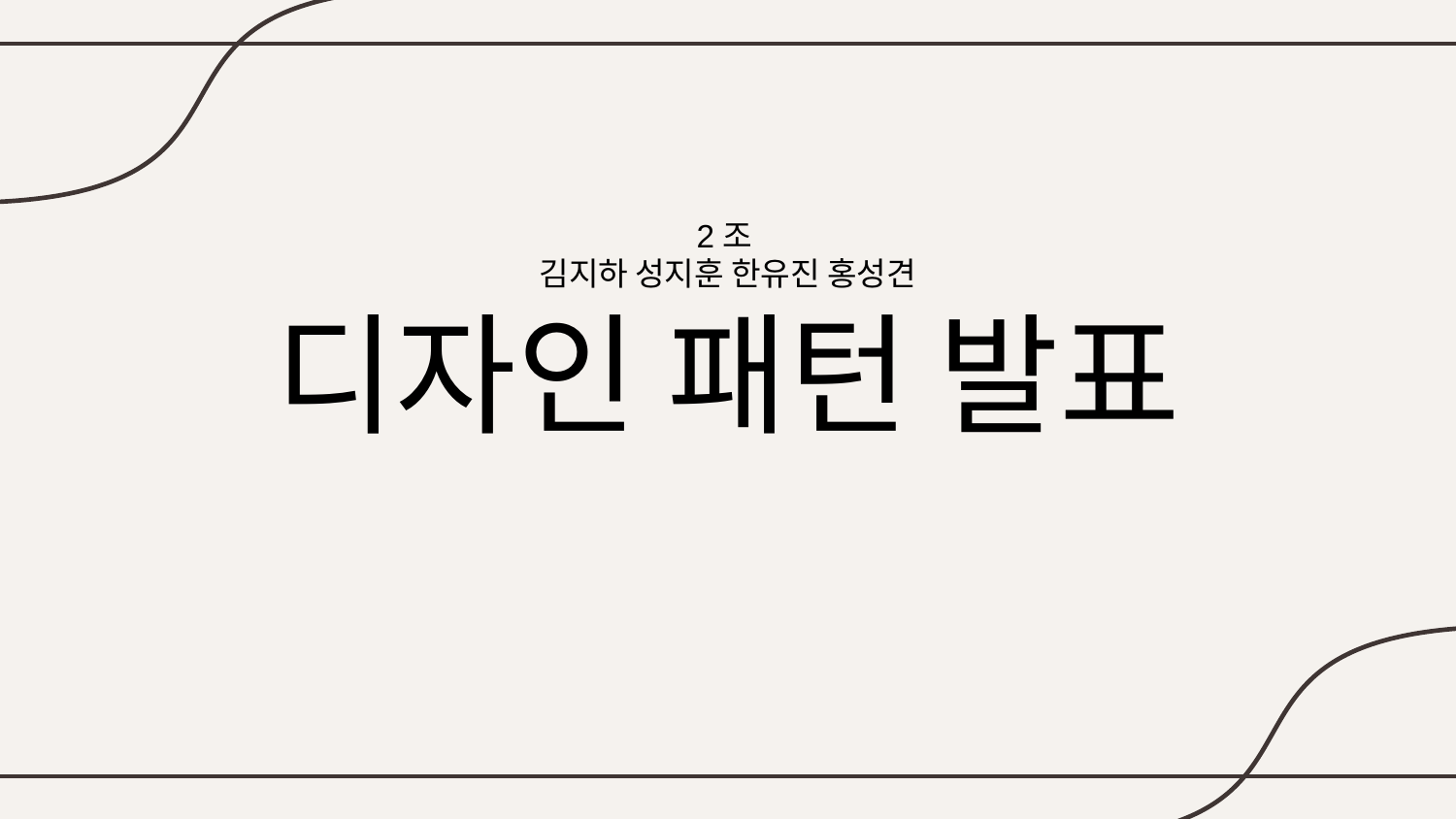

2조
김지하 성지훈 한유진 홍성견
# 디자인 패턴 발표